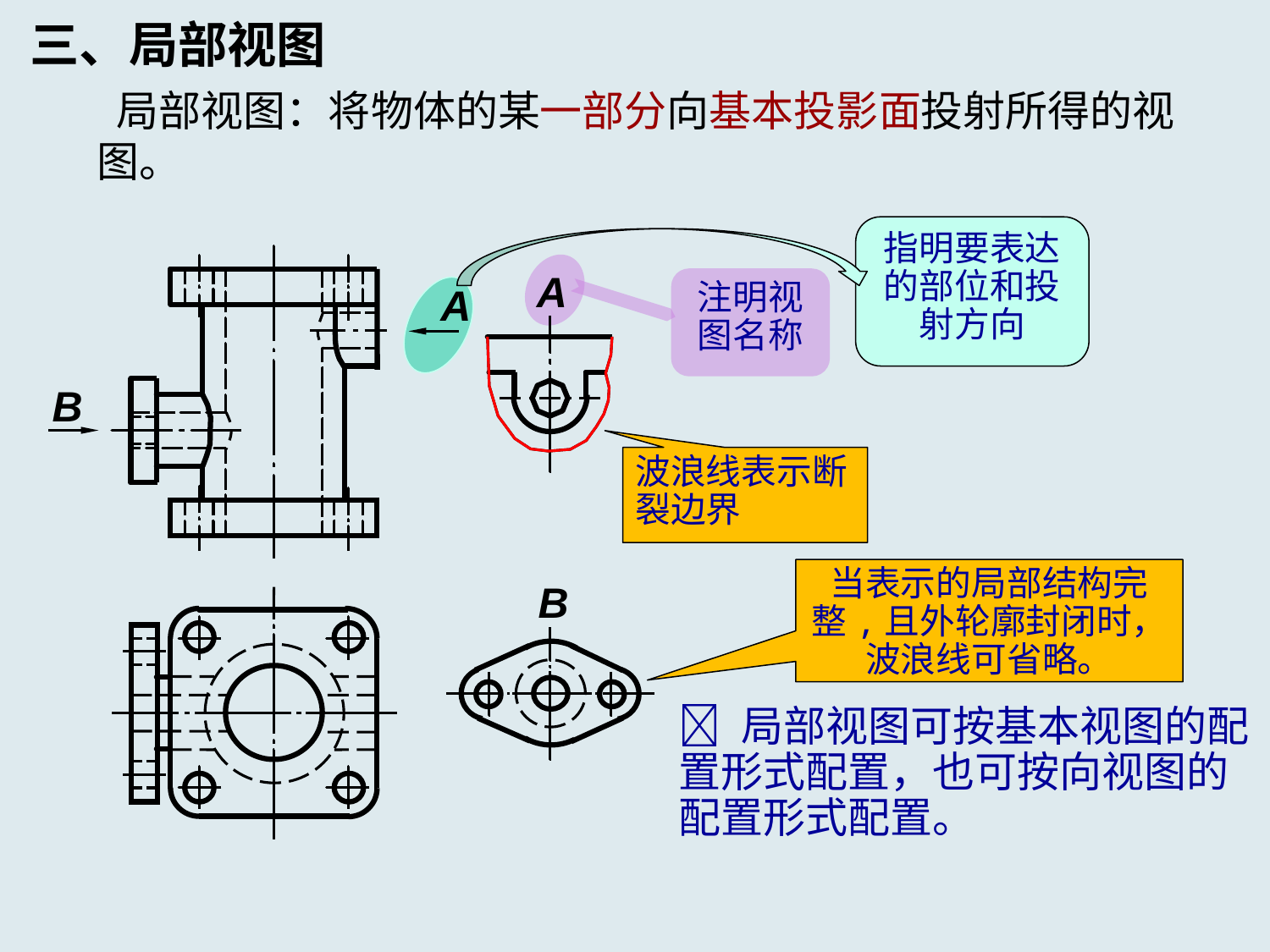

三、局部视图
 局部视图：将物体的某一部分向基本投影面投射所得的视图。
指明要表达的部位和投射方向

注明视图名称

A

A

B

波浪线表示断裂边界
当表示的局部结构完整,且外轮廓封闭时，波浪线可省略。
B

• 局部视图可按基本视图的配置形式配置，也可按向视图的配置形式配置。